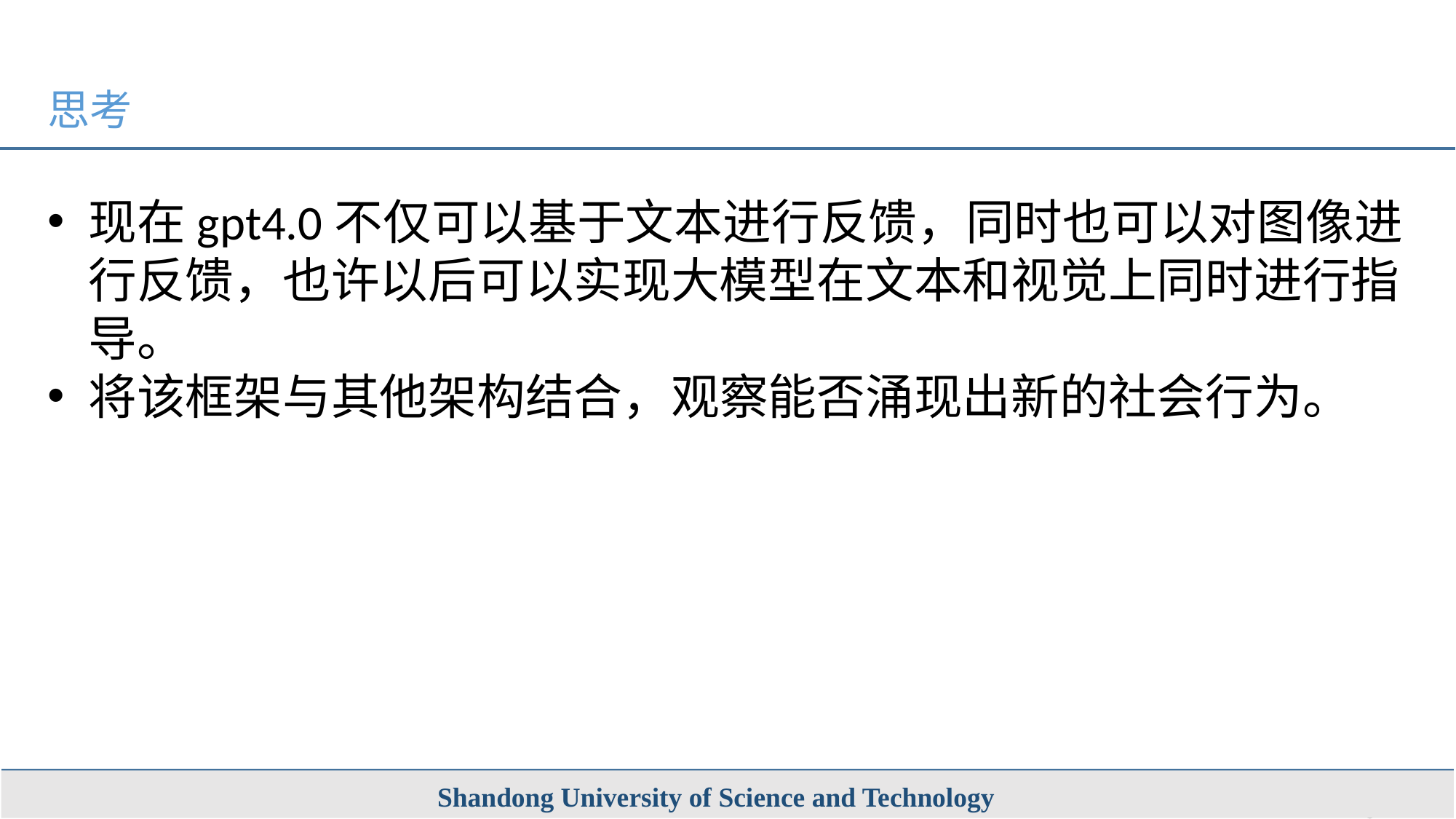

思考
现在gpt4.0不仅可以基于文本进行反馈，同时也可以对图像进行反馈，也许以后可以实现大模型在文本和视觉上同时进行指导。
将该框架与其他架构结合，观察能否涌现出新的社会行为。
8

Shandong University of Science and Technology
8
8